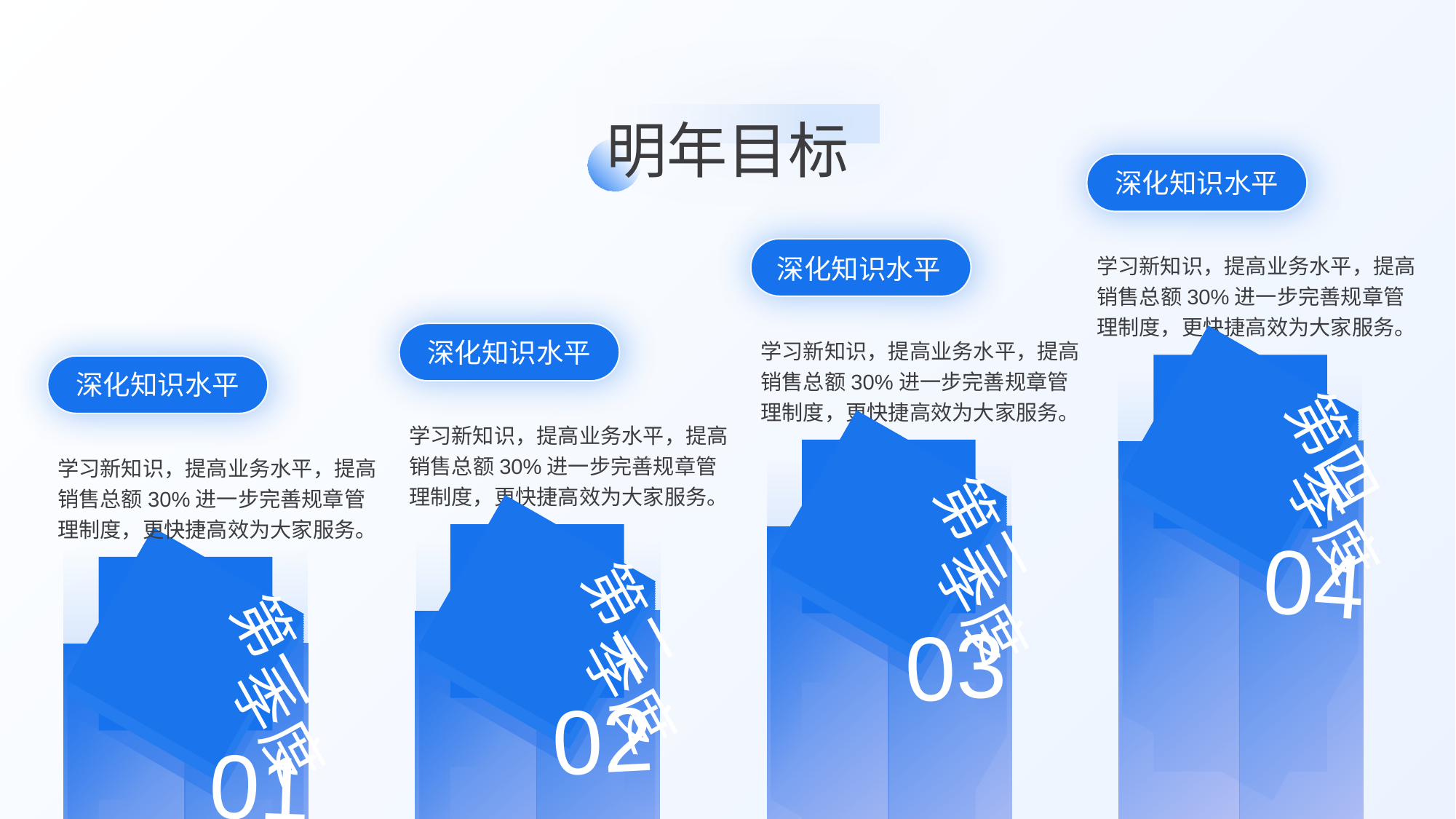

明年目标

深化知识水平

第四
季度

04

深化知识水平
学习新知识，提高业务水平，提高销售总额30%进一步完善规章管理制度，更快捷高效为大家服务。

第三
季度

03

深化知识水平
学习新知识，提高业务水平，提高销售总额30%进一步完善规章管理制度，更快捷高效为大家服务。

深化知识水平

第二
季度

02

第一
季度

01

学习新知识，提高业务水平，提高销售总额30%进一步完善规章管理制度，更快捷高效为大家服务。
学习新知识，提高业务水平，提高销售总额30%进一步完善规章管理制度，更快捷高效为大家服务。